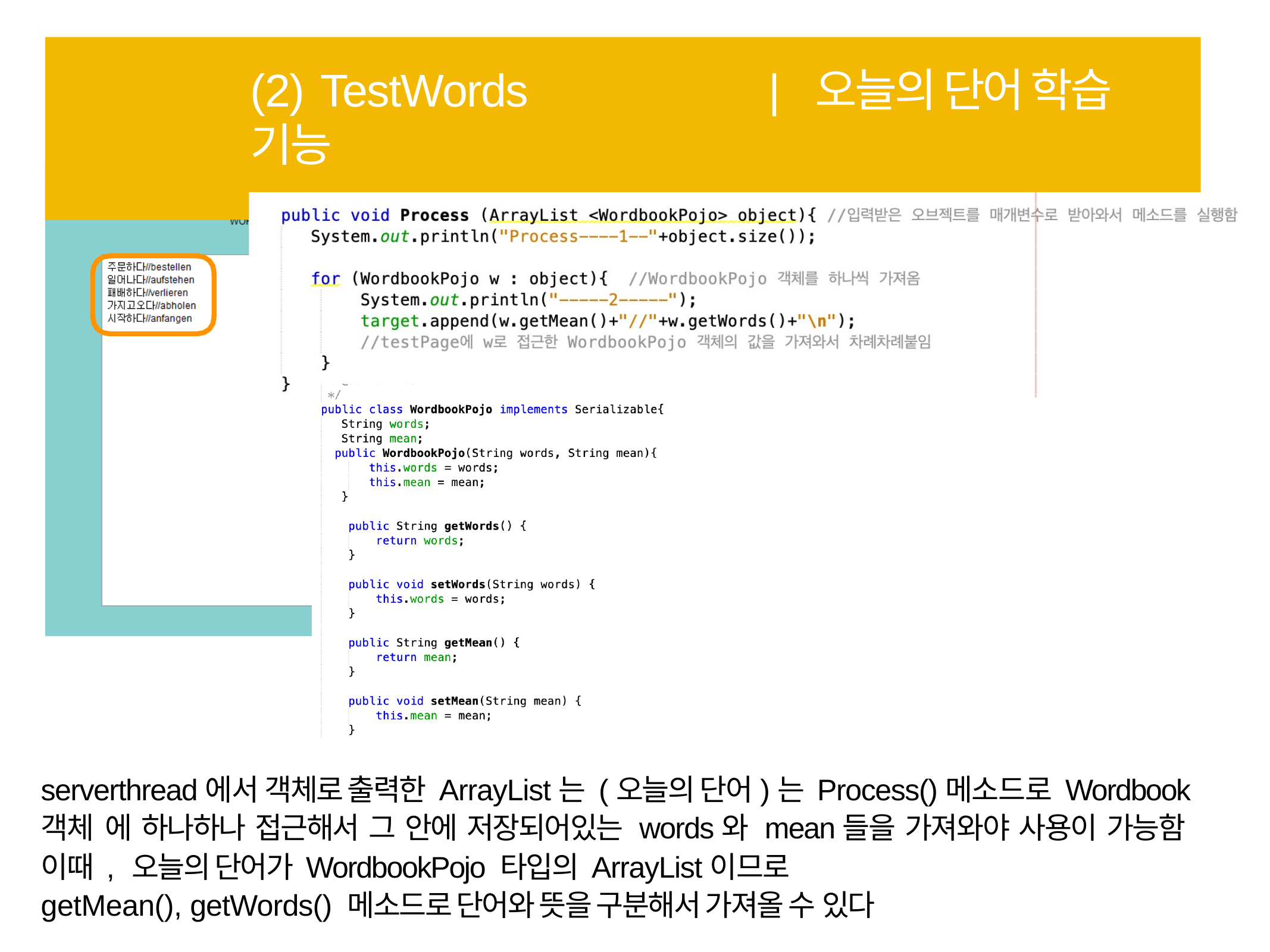

# (2) TestWords	| 오늘의 단어 학습 기능

serverthread에서 객체로 출력한 ArrayList는 (오늘의 단어)는 Process()메소드로 Wordbook객체  에 하나하나 접근해서 그 안에 저장되어있는 words와 mean들을 가져와야 사용이 가능함
이때 , 오늘의 단어가 WordbookPojo 타입의 ArrayList이므로  getMean(), getWords() 메소드로 단어와 뜻을 구분해서 가져올 수 있다